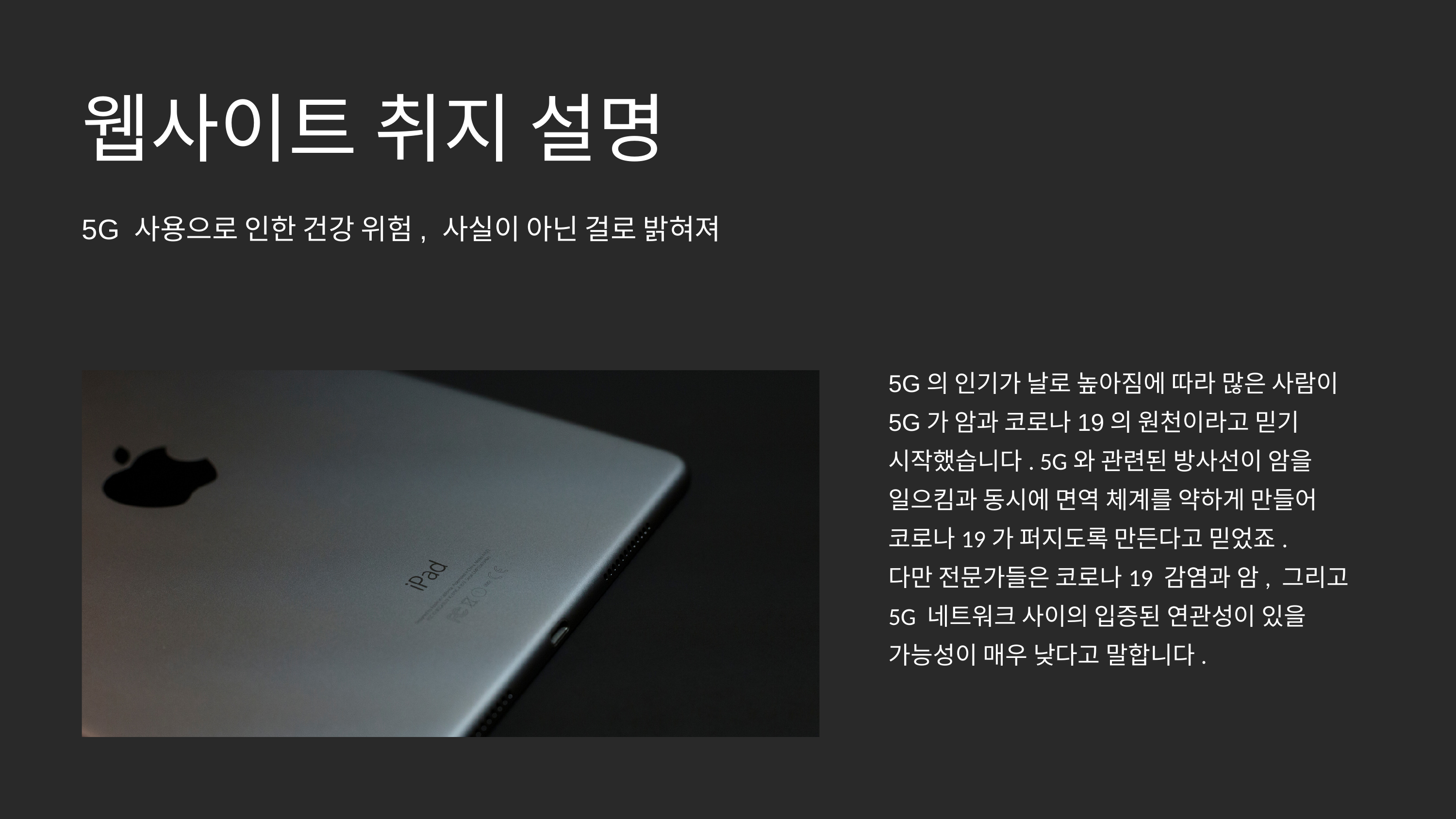

웹사이트 취지 설명
5G 사용으로 인한 건강 위험, 사실이 아닌 걸로 밝혀져
5G의 인기가 날로 높아짐에 따라 많은 사람이 5G가 암과 코로나19의 원천이라고 믿기
시작했습니다. 5G와 관련된 방사선이 암을
일으킴과 동시에 면역 체계를 약하게 만들어
코로나19가 퍼지도록 만든다고 믿었죠.
다만 전문가들은 코로나19 감염과 암, 그리고 5G 네트워크 사이의 입증된 연관성이 있을
가능성이 매우 낮다고 말합니다.